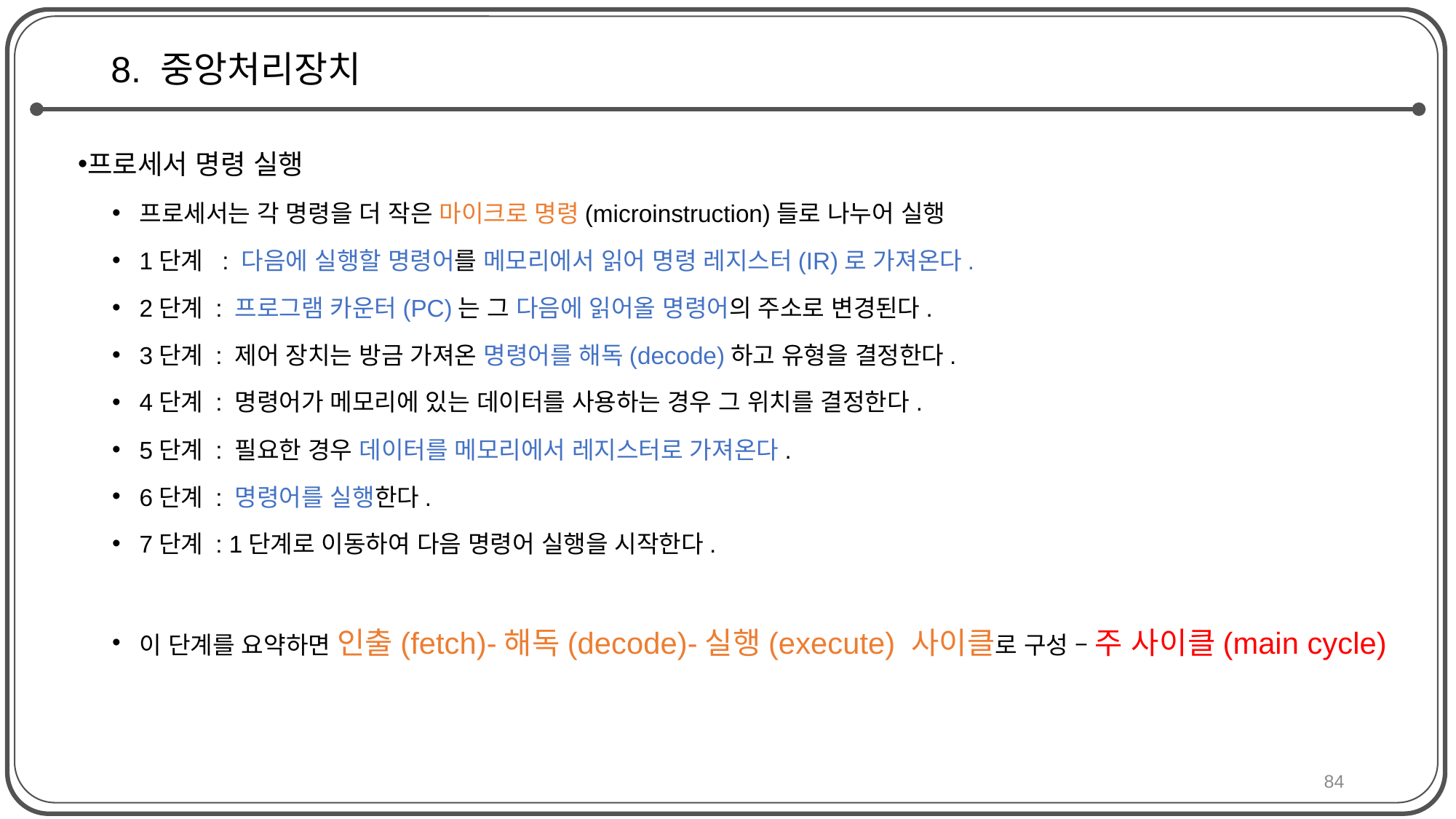

# 8. 중앙처리장치
프로세서 명령 실행
프로세서는 각 명령을 더 작은 마이크로 명령(microinstruction)들로 나누어 실행
1단계  : 다음에 실행할 명령어를 메모리에서 읽어 명령 레지스터(IR)로 가져온다.
2단계 : 프로그램 카운터(PC)는 그 다음에 읽어올 명령어의 주소로 변경된다.
3단계 : 제어 장치는 방금 가져온 명령어를 해독(decode)하고 유형을 결정한다.
4단계 : 명령어가 메모리에 있는 데이터를 사용하는 경우 그 위치를 결정한다.
5단계 : 필요한 경우 데이터를 메모리에서 레지스터로 가져온다.
6단계 : 명령어를 실행한다.
7단계 : 1단계로 이동하여 다음 명령어 실행을 시작한다.

이 단계를 요약하면 인출(fetch)-해독(decode)-실행(execute) 사이클로 구성 – 주 사이클(main cycle)

84